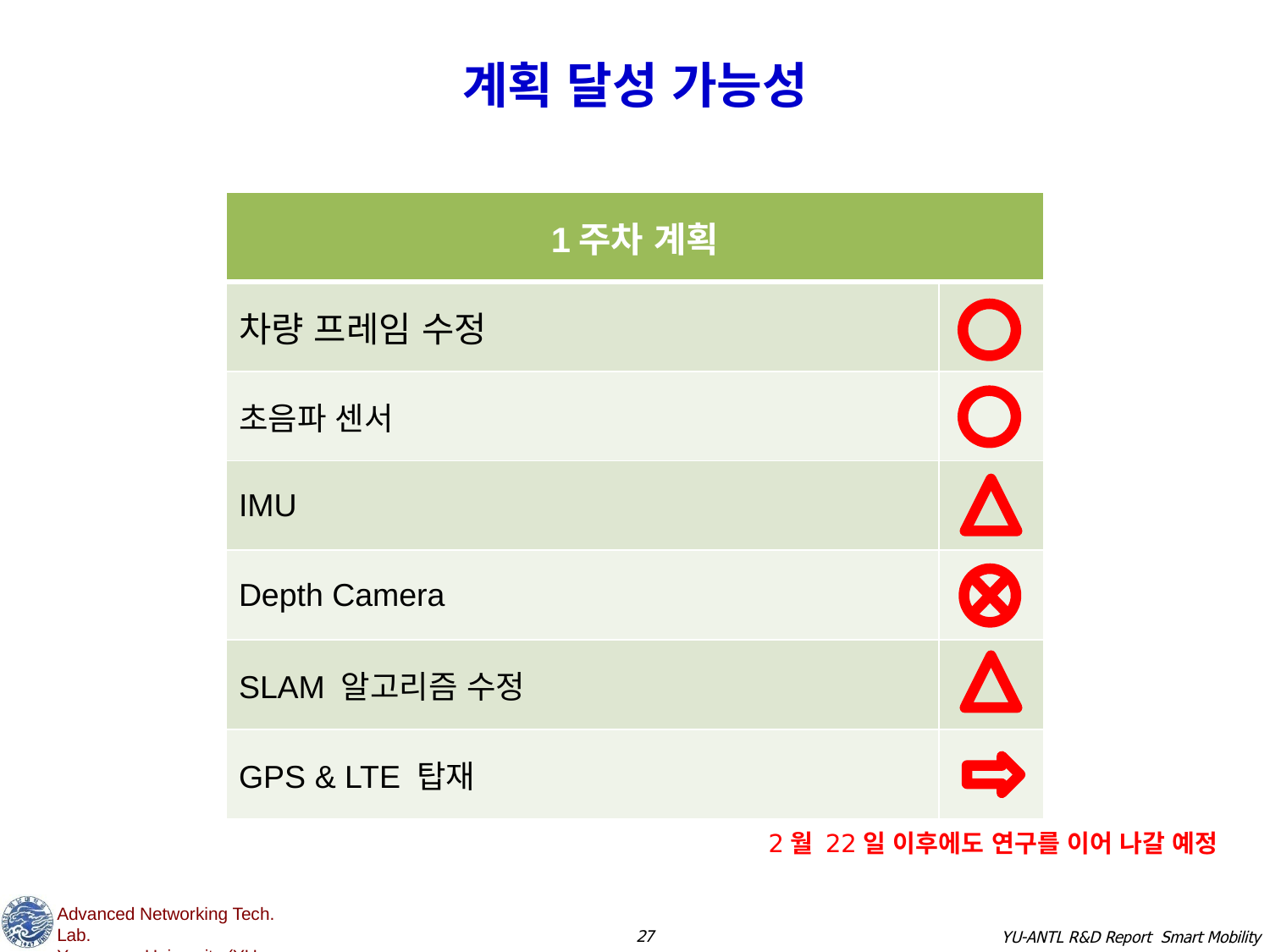

# 계획 달성 가능성
| 1주차 계획 |  |
| --- | --- |
| 차량 프레임 수정 |  |
| 초음파 센서 |  |
| IMU |  |
| Depth Camera |  |
| SLAM 알고리즘 수정 |  |
| GPS & LTE 탑재 |  |

2월 22일 이후에도 연구를 이어 나갈 예정